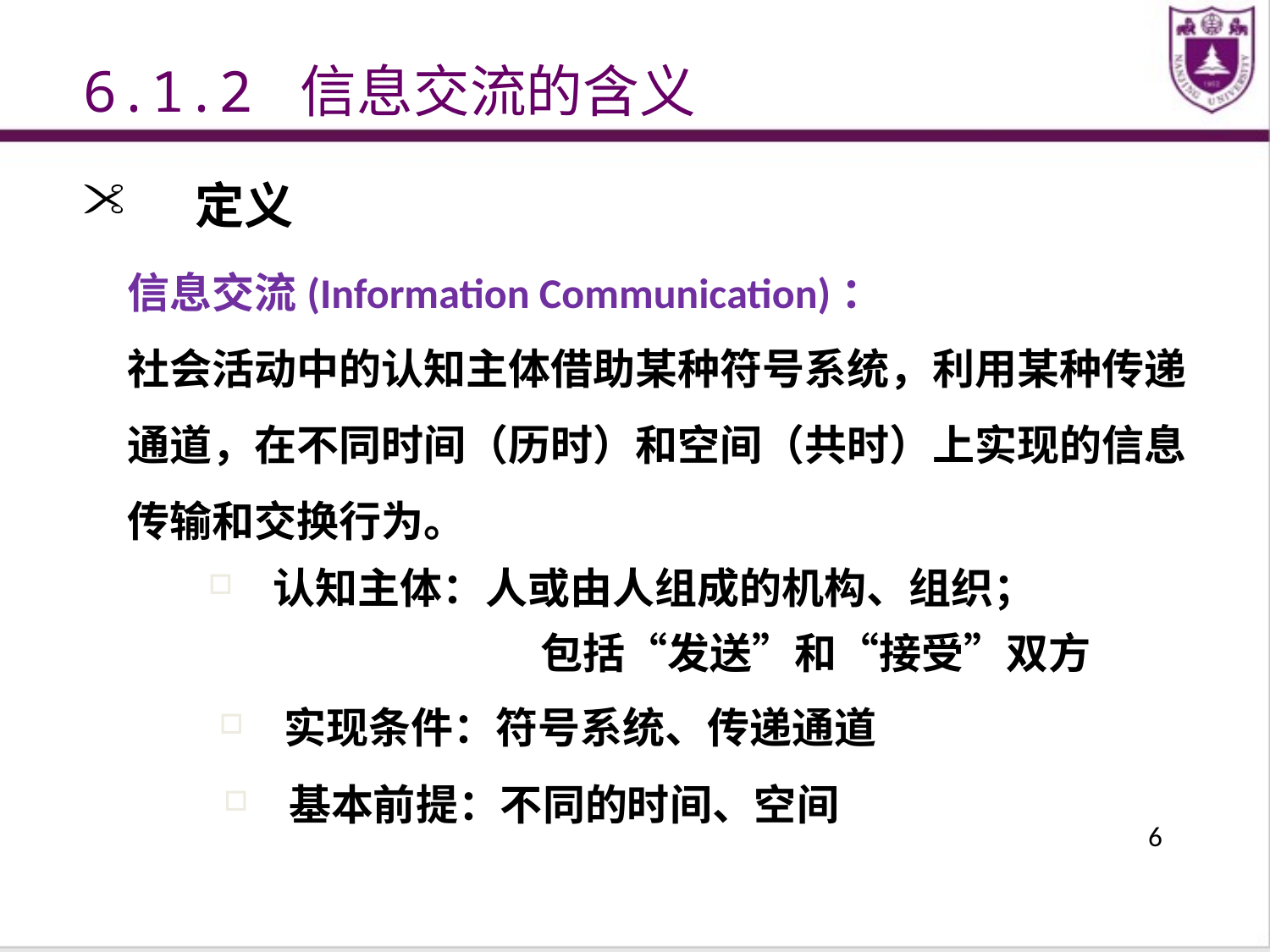

6.1.2 信息交流的含义
定义
信息交流(Information Communication)：
社会活动中的认知主体借助某种符号系统，利用某种传递通道，在不同时间（历时）和空间（共时）上实现的信息传输和交换行为。
认知主体：人或由人组成的机构、组织；
			包括“发送”和“接受”双方
实现条件：符号系统、传递通道
基本前提：不同的时间、空间
6